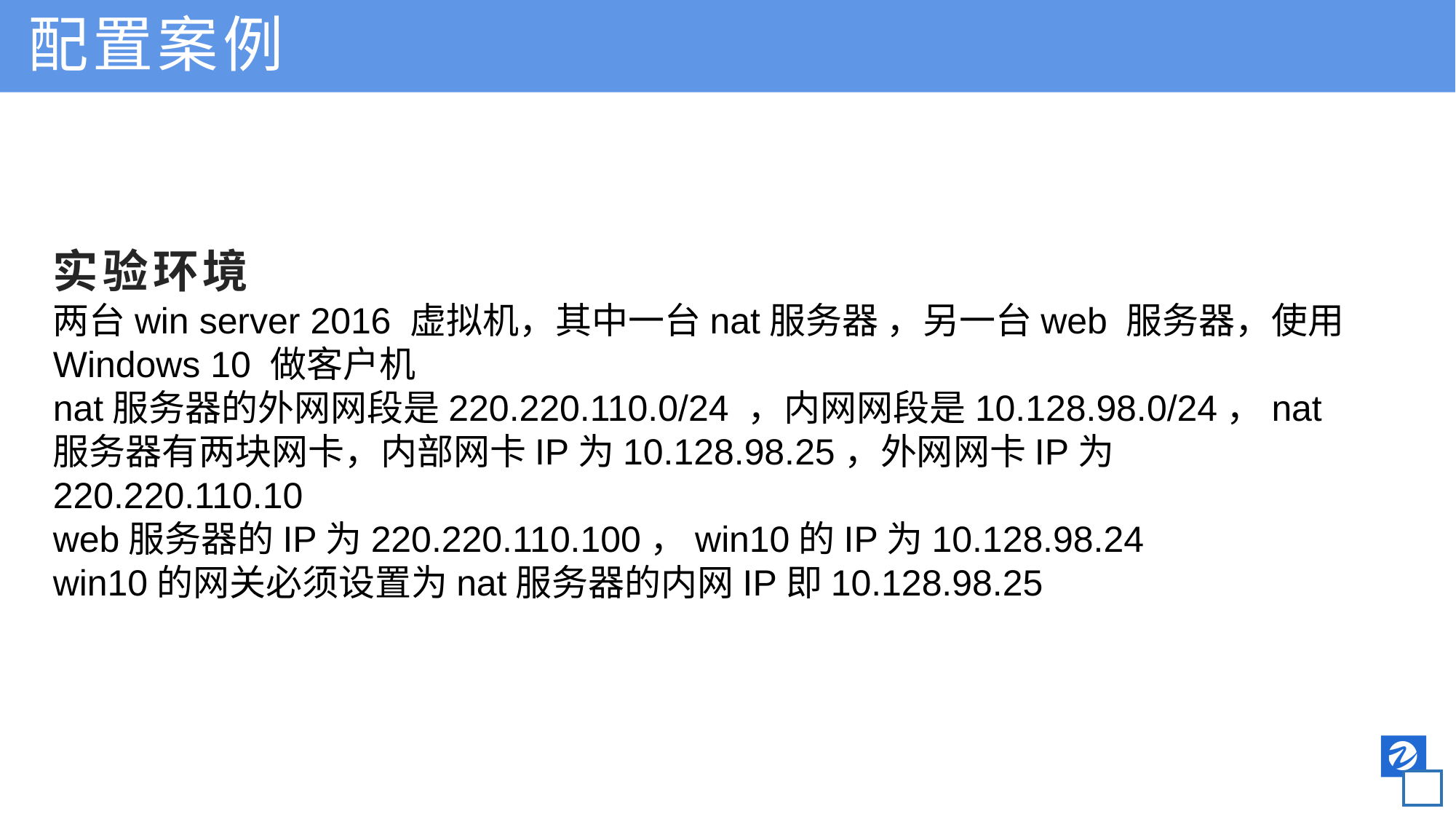

配置案例
实验环境
两台win server 2016 虚拟机，其中一台nat服务器 ，另一台web 服务器，使用Windows 10 做客户机
nat服务器的外网网段是220.220.110.0/24 ，内网网段是10.128.98.0/24，nat 服务器有两块网卡，内部网卡IP为10.128.98.25，外网网卡IP为220.220.110.10
web服务器的IP为220.220.110.100，win10的IP为10.128.98.24
win10的网关必须设置为nat服务器的内网IP即10.128.98.25